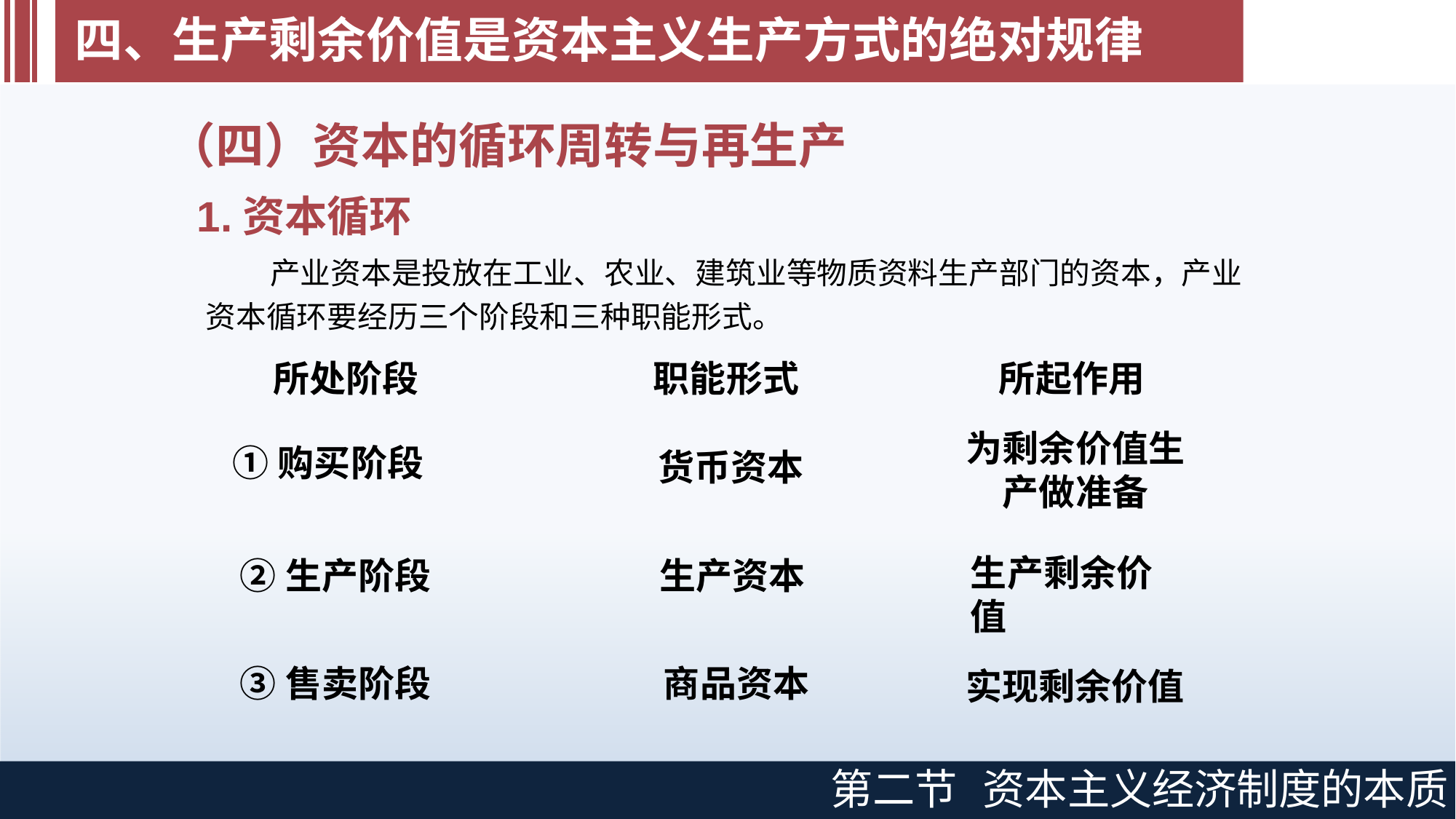

# 四、生产剩余价值是资本主义生产方式的绝对规律

（四）资本的循环周转与再生产
1.资本循环
产业资本是投放在工业、农业、建筑业等物质资料生产部门的资本，产业
资本循环要经历三个阶段和三种职能形式。
所处阶段
①购买阶段
职能形式

货币资本
所起作用
为剩余价值生 产做准备
生产剩余价值
②生产阶段
生产资本
③售卖阶段
商品资本
实现剩余价值
第二节
资本主义经济制度的本质